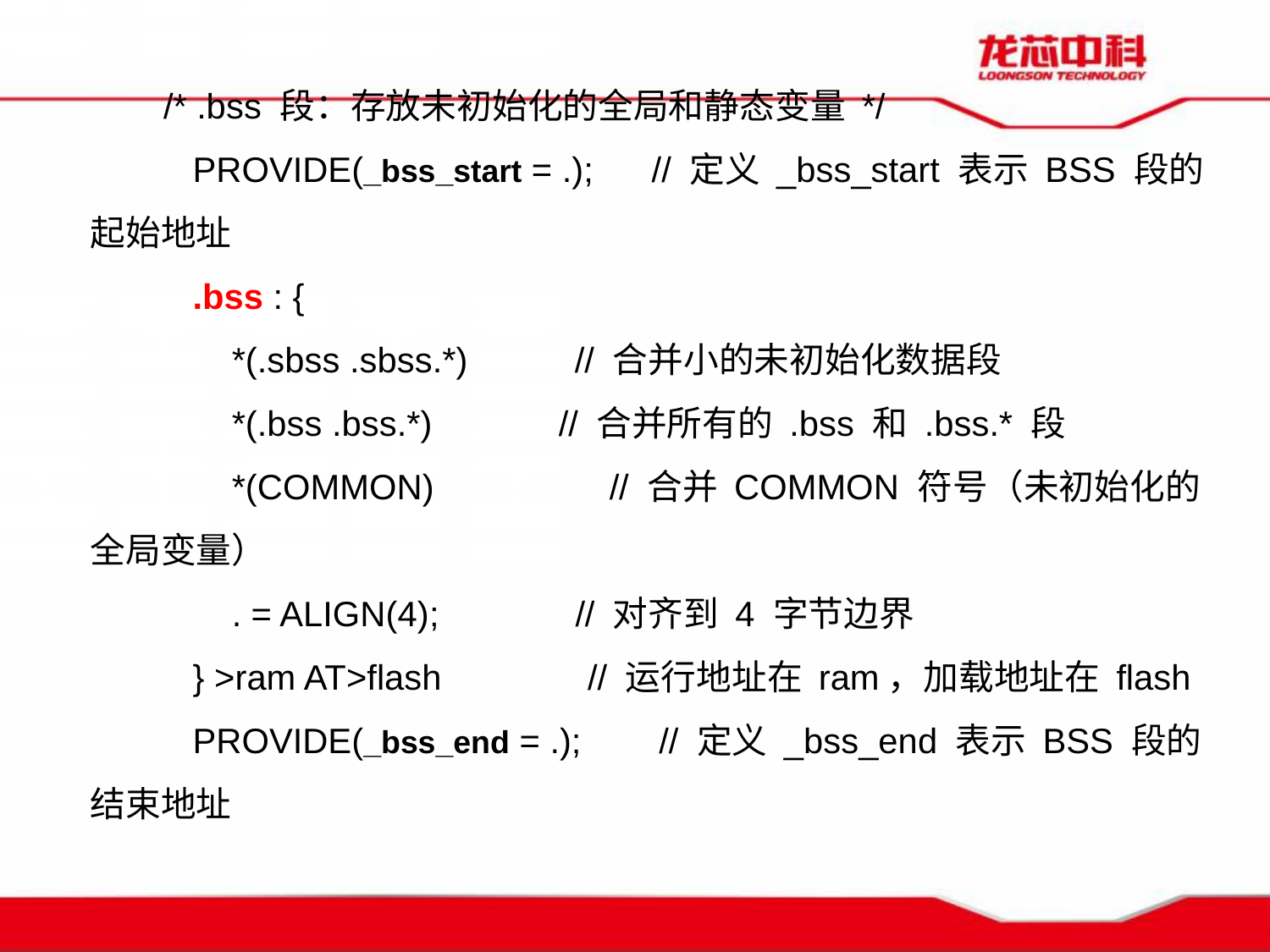

/* .bss 段：存放未初始化的全局和静态变量 */
    PROVIDE(_bss_start = .);      // 定义 _bss_start 表示 BSS 段的起始地址
    .bss : {
        *(.sbss .sbss.*)           // 合并小的未初始化数据段
        *(.bss .bss.*)             // 合并所有的 .bss 和 .bss.* 段
        *(COMMON)                  // 合并 COMMON 符号（未初始化的全局变量）
        . = ALIGN(4);              // 对齐到 4 字节边界
    } >ram AT>flash               // 运行地址在 ram，加载地址在 flash
    PROVIDE(_bss_end = .);        // 定义 _bss_end 表示 BSS 段的结束地址